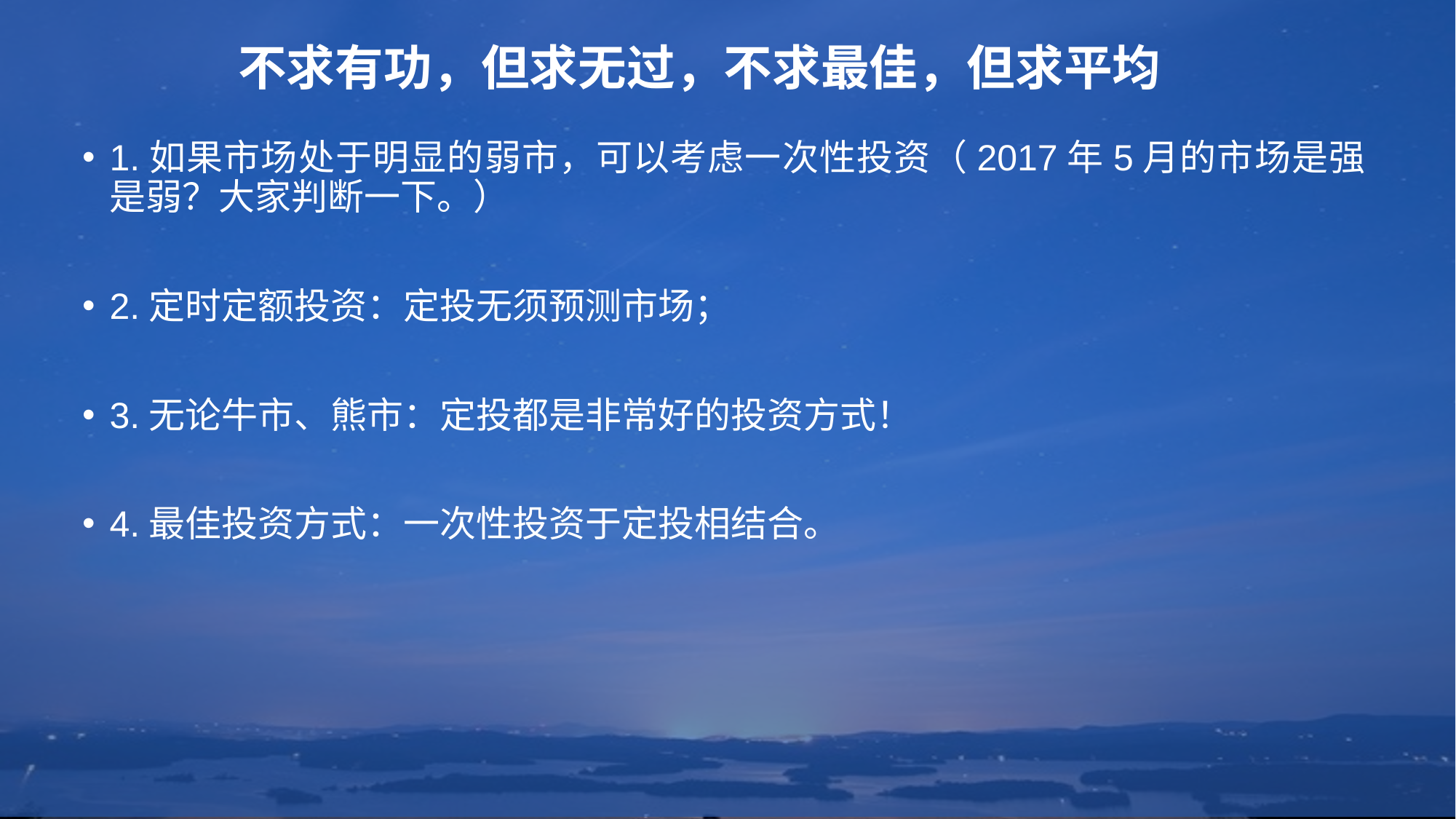

# 不求有功，但求无过，不求最佳，但求平均
1.如果市场处于明显的弱市，可以考虑一次性投资（2017年5月的市场是强是弱？大家判断一下。）

2.定时定额投资：定投无须预测市场；

3.无论牛市、熊市：定投都是非常好的投资方式！

4.最佳投资方式：一次性投资于定投相结合。